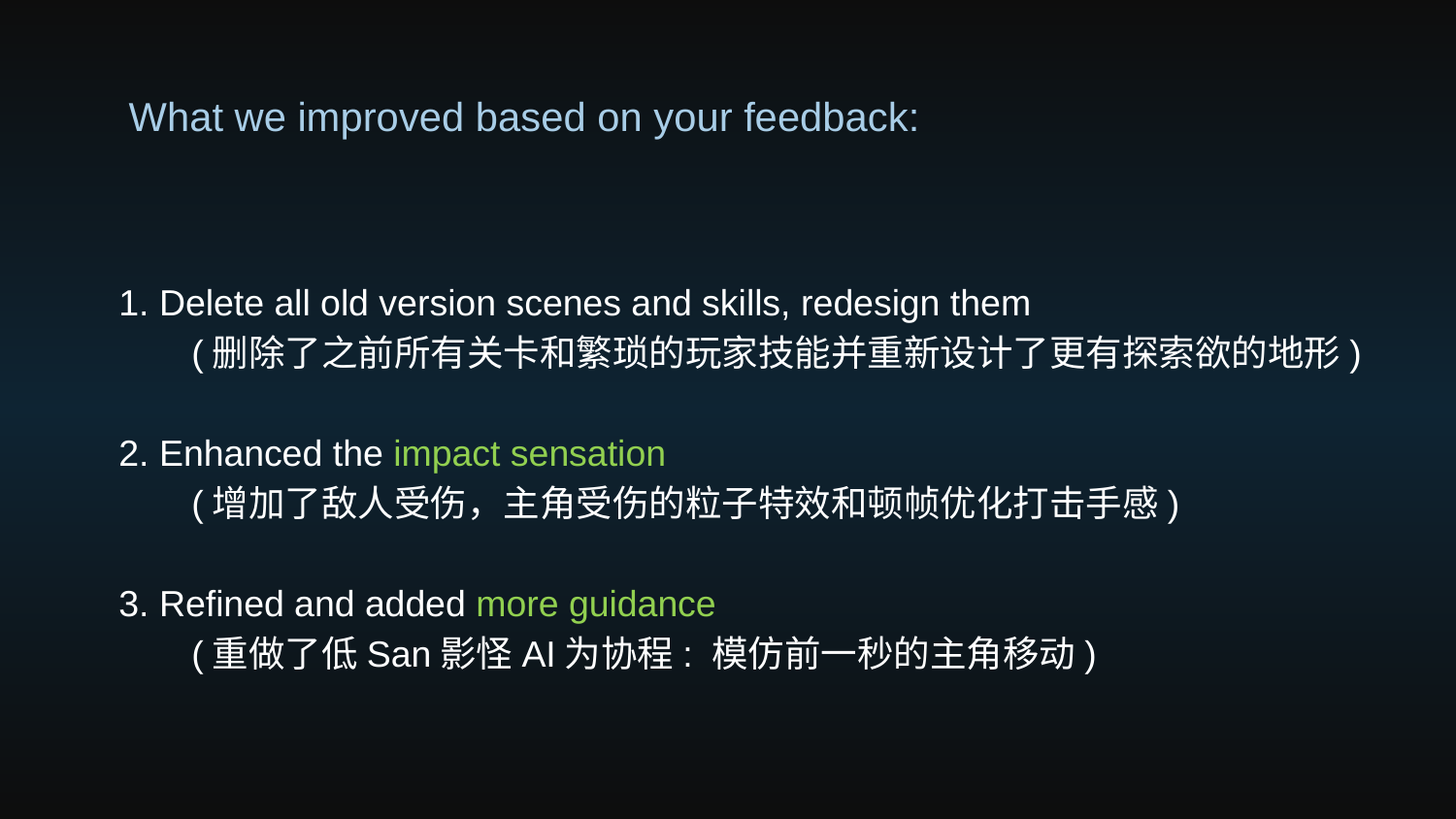

What we improved based on your feedback:
1. Delete all old version scenes and skills, redesign them
 	(删除了之前所有关卡和繁琐的玩家技能并重新设计了更有探索欲的地形)

2. Enhanced the impact sensation
 	(增加了敌人受伤，主角受伤的粒子特效和顿帧优化打击手感)

3. Refined and added more guidance
	(重做了低San影怪AI为协程: 模仿前一秒的主角移动)